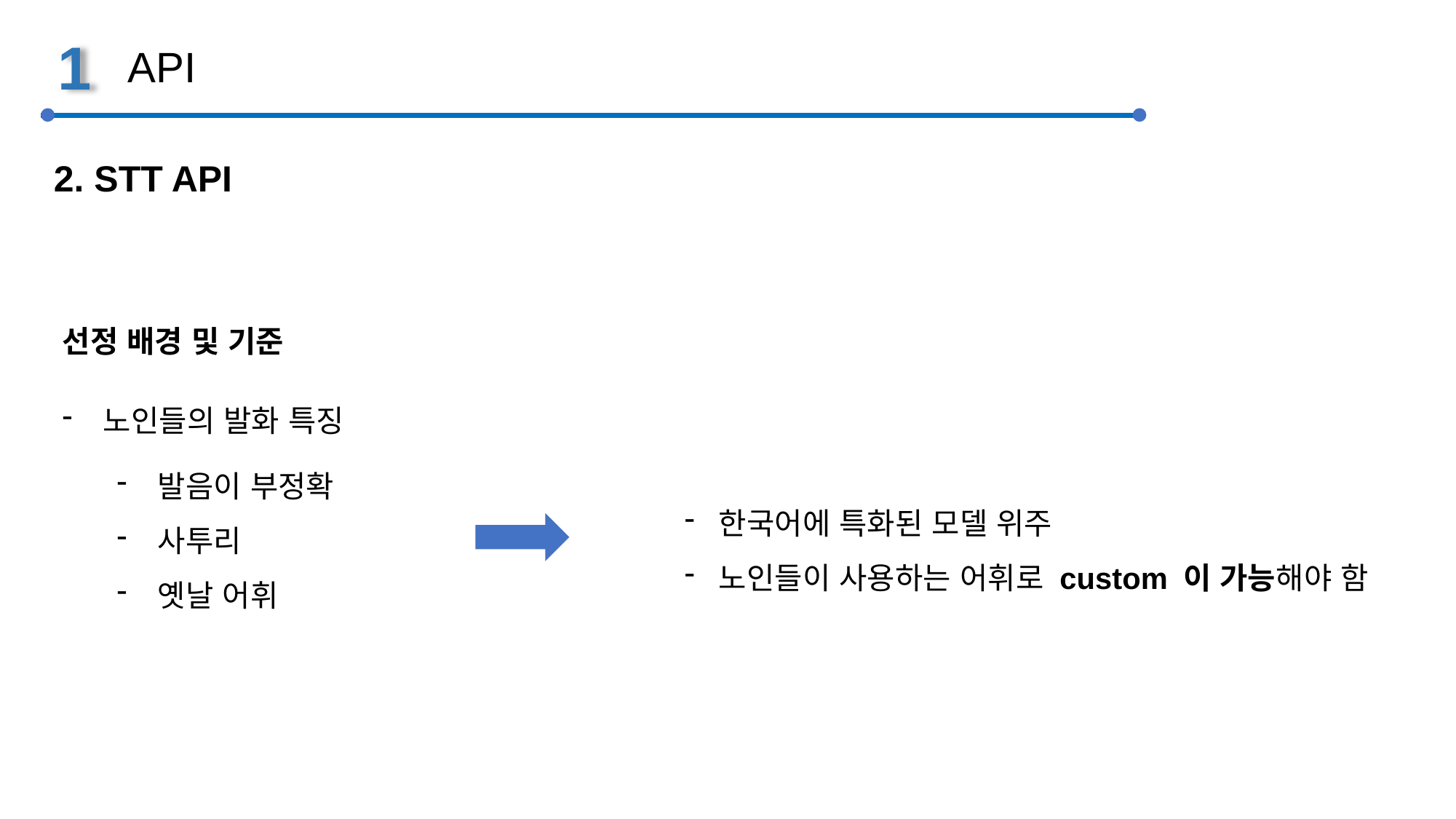

1
API

2. STT API
선정 배경 및 기준

노인들의 발화 특징

발음이 부정확
사투리
옛날 어휘
한국어에 특화된 모델 위주
노인들이 사용하는 어휘로 custom 이 가능해야 함